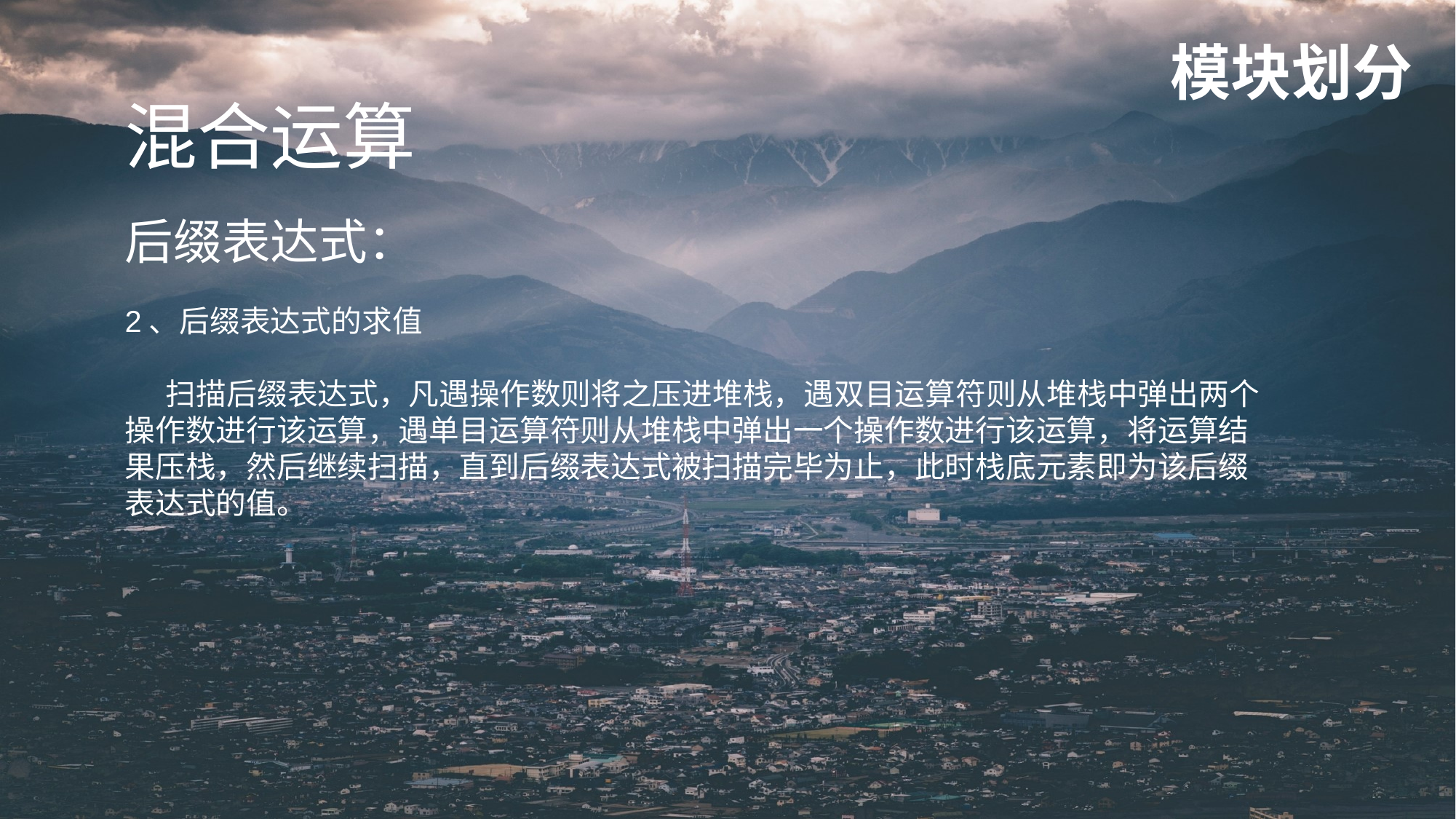

模块划分
混合运算

后缀表达式：

2、后缀表达式的求值

     扫描后缀表达式，凡遇操作数则将之压进堆栈，遇双目运算符则从堆栈中弹出两个操作数进行该运算，遇单目运算符则从堆栈中弹出一个操作数进行该运算，将运算结果压栈，然后继续扫描，直到后缀表达式被扫描完毕为止，此时栈底元素即为该后缀表达式的值。